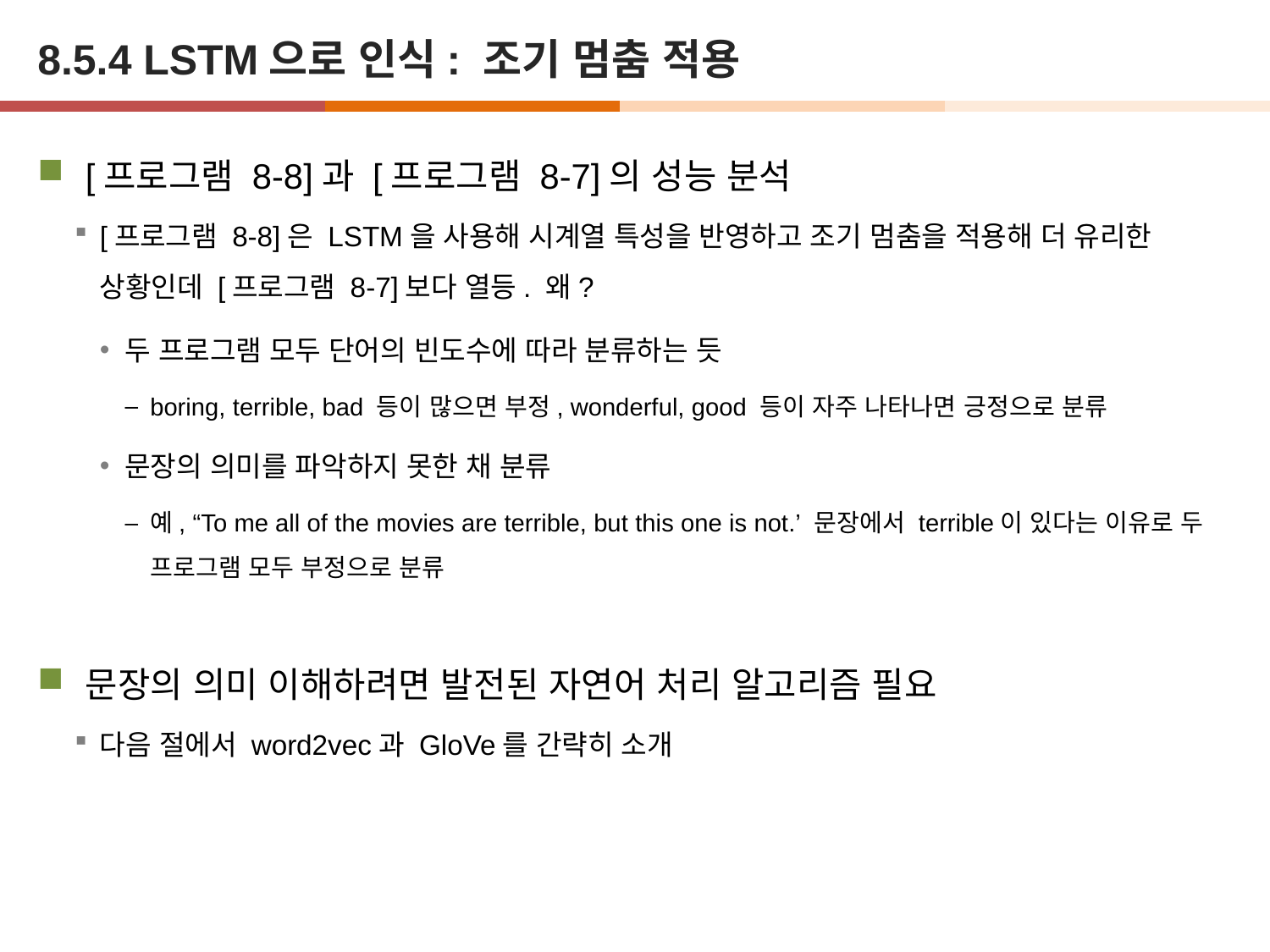

# 8.5.4 LSTM으로 인식: 조기 멈춤 적용
[프로그램 8-8]과 [프로그램 8-7]의 성능 분석
[프로그램 8-8]은 LSTM을 사용해 시계열 특성을 반영하고 조기 멈춤을 적용해 더 유리한 상황인데 [프로그램 8-7]보다 열등. 왜?
두 프로그램 모두 단어의 빈도수에 따라 분류하는 듯
boring, terrible, bad 등이 많으면 부정, wonderful, good 등이 자주 나타나면 긍정으로 분류
문장의 의미를 파악하지 못한 채 분류
예, “To me all of the movies are terrible, but this one is not.’ 문장에서 terrible이 있다는 이유로 두 프로그램 모두 부정으로 분류

문장의 의미 이해하려면 발전된 자연어 처리 알고리즘 필요
다음 절에서 word2vec과 GloVe를 간략히 소개